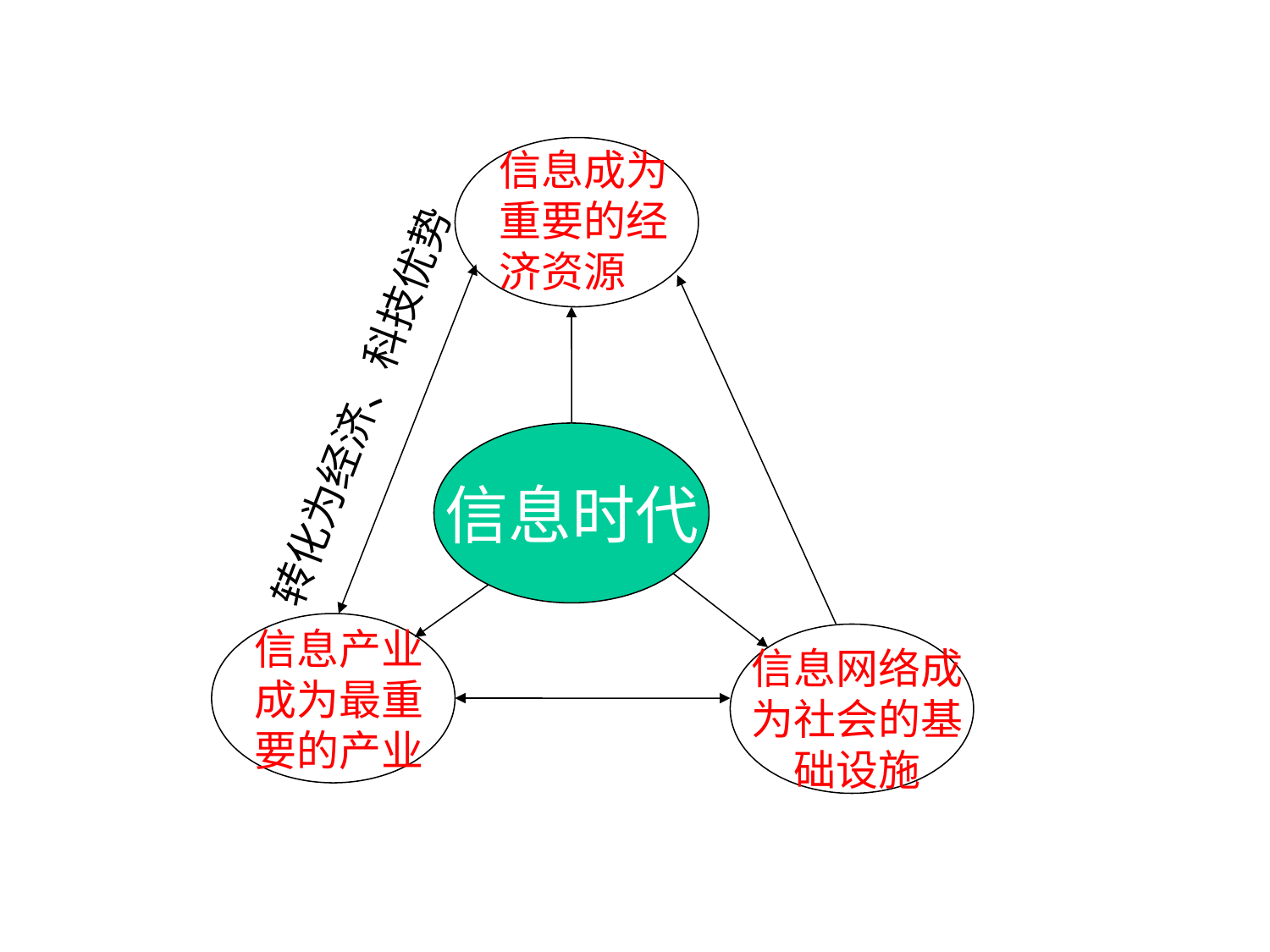

信息成为重要的经济资源

转化为经济、科技优势
信息时代

信息产业成为最重要的产业

信息网络成为社会的基础设施